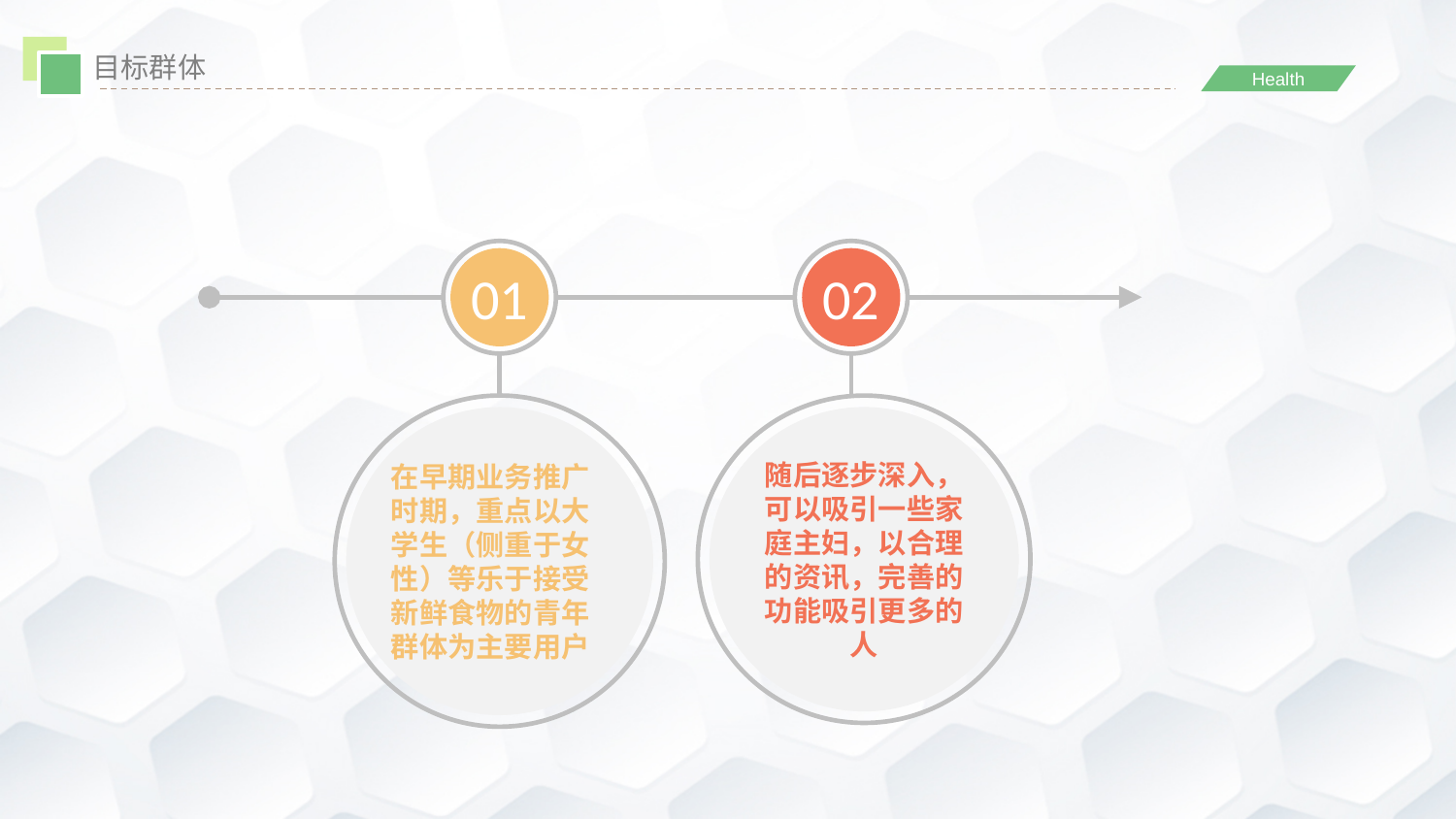

目标群体

01

02

在早期业务推广时期，重点以大学生（侧重于女性）等乐于接受新鲜食物的青年群体为主要用户

随后逐步深入，可以吸引一些家庭主妇，以合理的资讯，完善的功能吸引更多的人